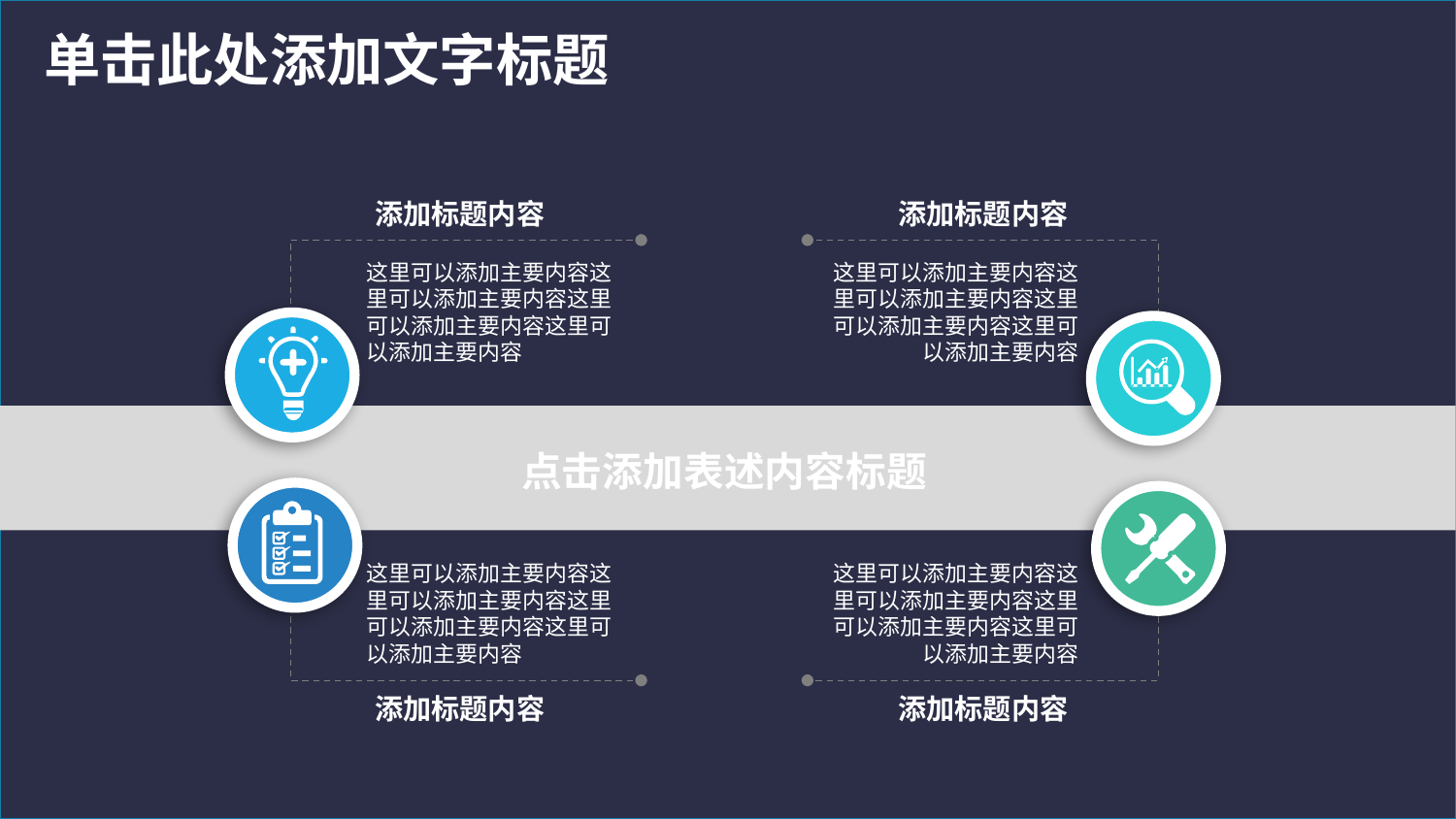

添加标题内容
添加标题内容

这里可以添加主要内容这里可以添加主要内容这里可以添加主要内容这里可以添加主要内容
这里可以添加主要内容这里可以添加主要内容这里可以添加主要内容这里可以添加主要内容

点击添加表述内容标题

这里可以添加主要内容这里可以添加主要内容这里可以添加主要内容这里可以添加主要内容
这里可以添加主要内容这里可以添加主要内容这里可以添加主要内容这里可以添加主要内容

添加标题内容
添加标题内容